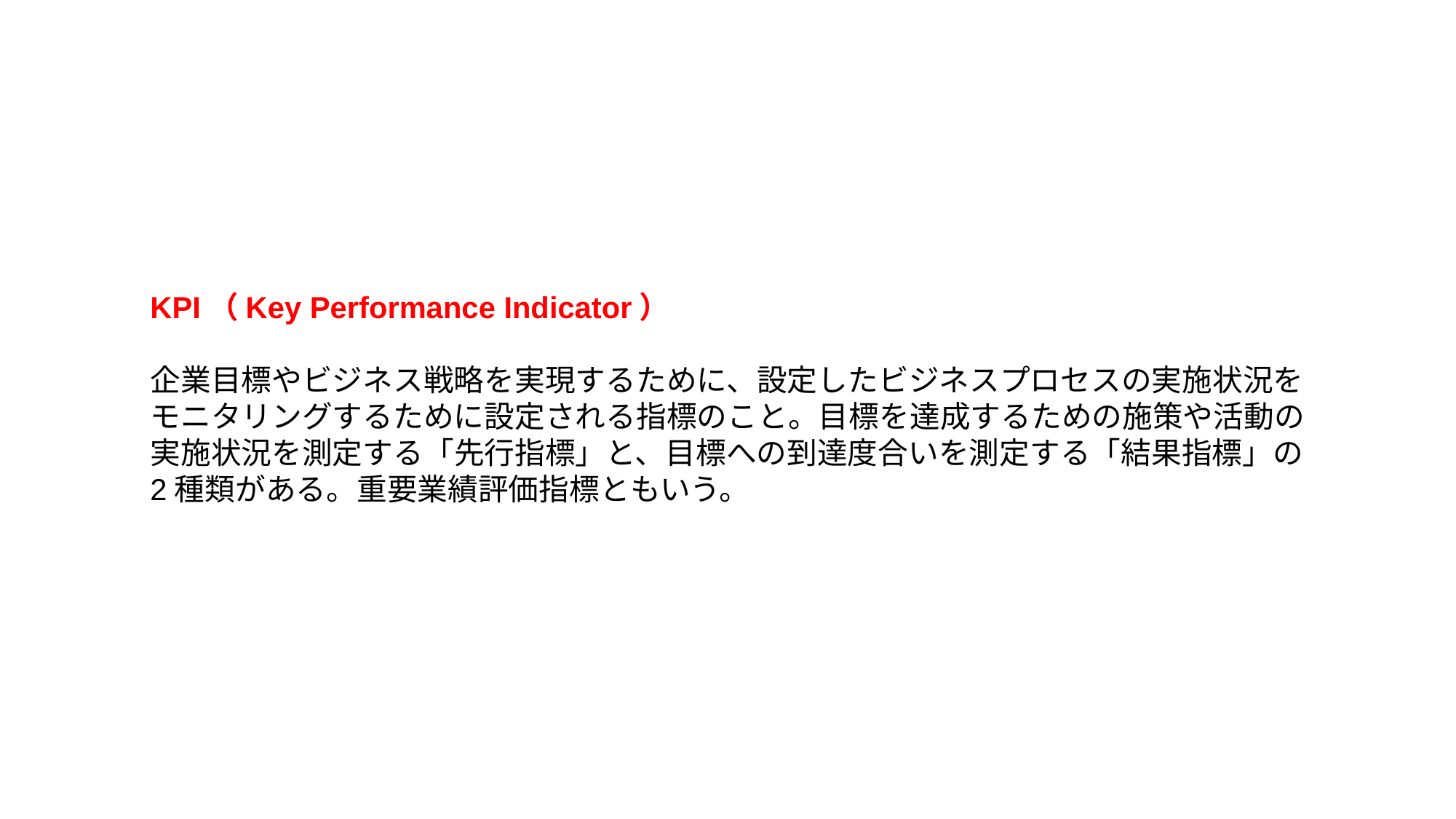

KPI（Key Performance Indicator）

企業目標やビジネス戦略を実現するために、設定したビジネスプロセスの実施状況をモニタリングするために設定される指標のこと。目標を達成するための施策や活動の実施状況を測定する「先行指標」と、目標への到達度合いを測定する「結果指標」の2種類がある。重要業績評価指標ともいう。